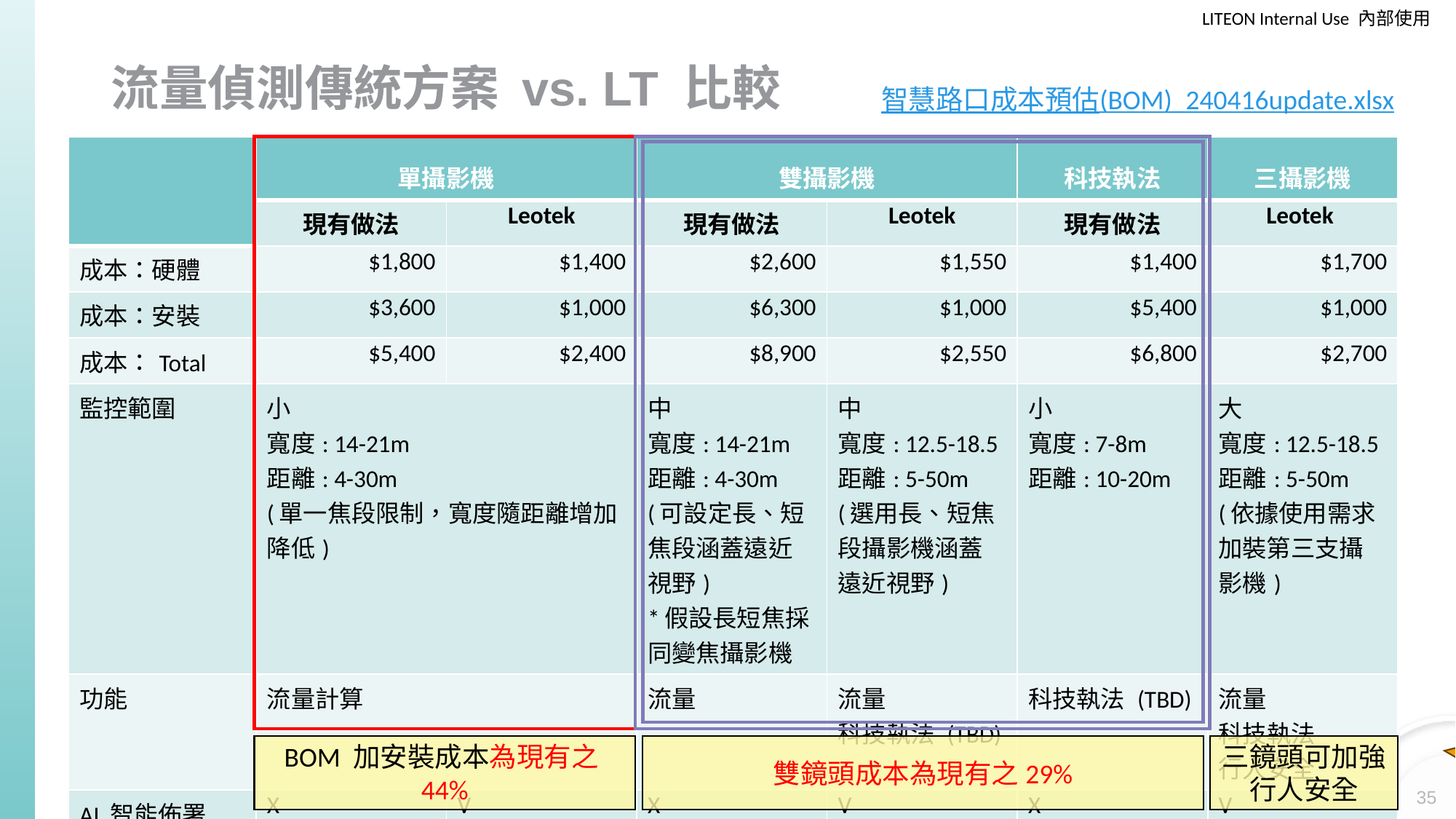

# 流量偵測傳統方案 vs. LT 比較
智慧路口成本預估(BOM)_240416update.xlsx
|  | 單攝影機 |  | 雙攝影機 |  | 科技執法 | 三攝影機 |
| --- | --- | --- | --- | --- | --- | --- |
|  | 現有做法 | Leotek | 現有做法 | Leotek | 現有做法 | Leotek |
| 成本：硬體 | $1,800 | $1,400 | $2,600 | $1,550 | $1,400 | $1,700 |
| 成本：安裝 | $3,600 | $1,000 | $6,300 | $1,000 | $5,400 | $1,000 |
| 成本：Total | $5,400 | $2,400 | $8,900 | $2,550 | $6,800 | $2,700 |
| 監控範圍 | 小 寬度: 14-21m 距離: 4-30m (單一焦段限制，寬度隨距離增加降低) |  | 中 寬度: 14-21m 距離: 4-30m (可設定長、短焦段涵蓋遠近視野) \*假設長短焦採同變焦攝影機 | 中 寬度: 12.5-18.5 距離: 5-50m (選用長、短焦段攝影機涵蓋遠近視野) | 小 寬度: 7-8m 距離: 10-20m | 大 寬度: 12.5-18.5 距離: 5-50m (依據使用需求加裝第三支攝影機) |
| 功能 | 流量計算 |  | 流量 | 流量 科技執法 (TBD) | 科技執法 (TBD) | 流量 科技執法 行人安全 |
| AI 智能佈署 | X | V | X | V | X | V |

取整數

改安裝費
單攝影機、雙攝影機放一起比
流量: 成本20%
科技執法: X%
再加一鏡頭可做行人安全
科技執法+雙攝影機價格比較
BOM 加安裝成本為現有之44%
雙鏡頭成本為現有之29%
三鏡頭可加強行人安全
35